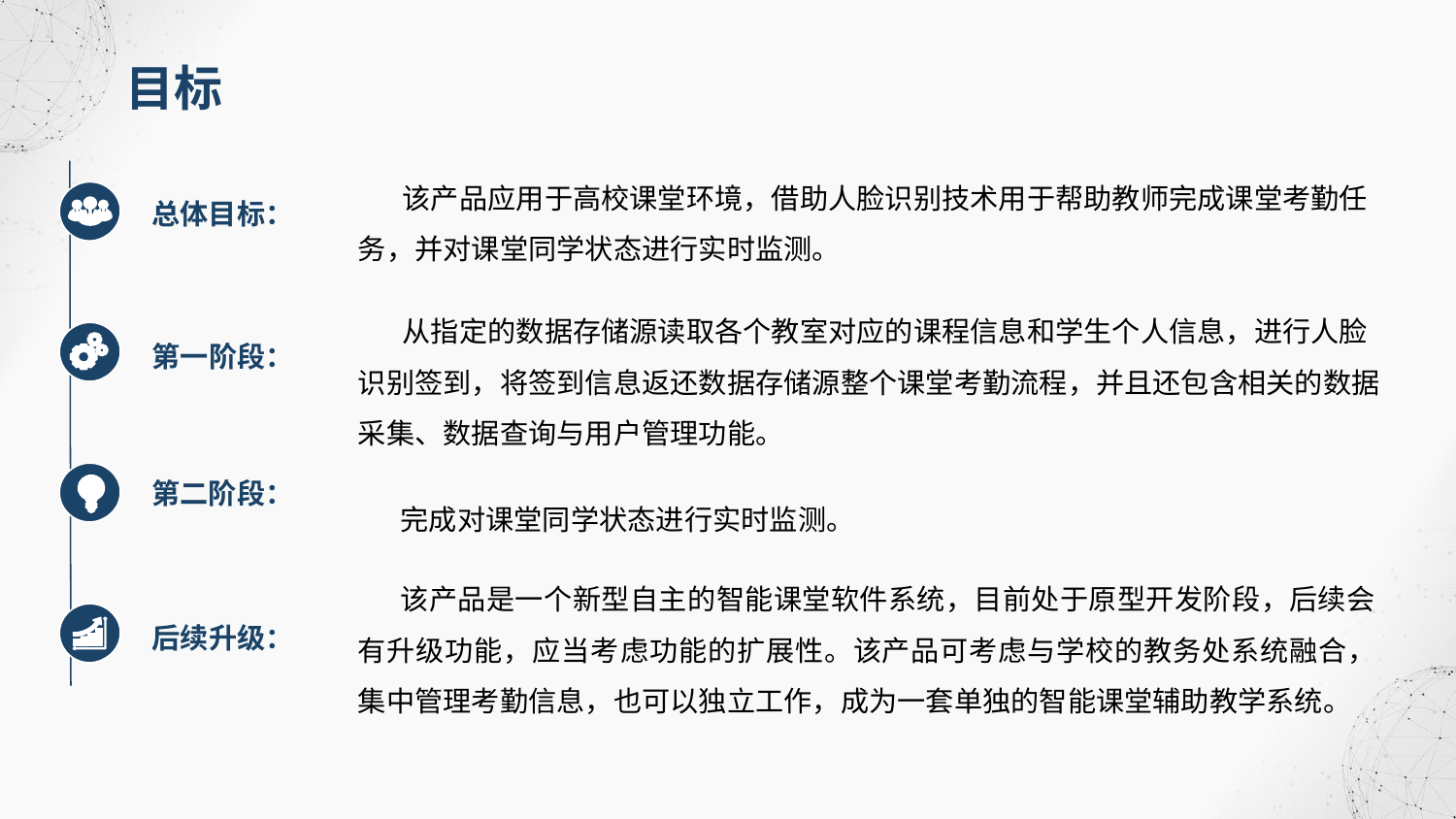

目标
      该产品应用于高校课堂环境，借助人脸识别技术用于帮助教师完成课堂考勤任务，并对课堂同学状态进行实时监测。

总体目标：
      从指定的数据存储源读取各个教室对应的课程信息和学生个人信息，进行人脸识别签到，将签到信息返还数据存储源整个课堂考勤流程，并且还包含相关的数据采集、数据查询与用户管理功能。
第一阶段：
第二阶段：
完成对课堂同学状态进行实时监测。
该产品是一个新型自主的智能课堂软件系统，目前处于原型开发阶段，后续会有升级功能，应当考虑功能的扩展性。该产品可考虑与学校的教务处系统融合，集中管理考勤信息，也可以独立工作，成为一套单独的智能课堂辅助教学系统。
后续升级：